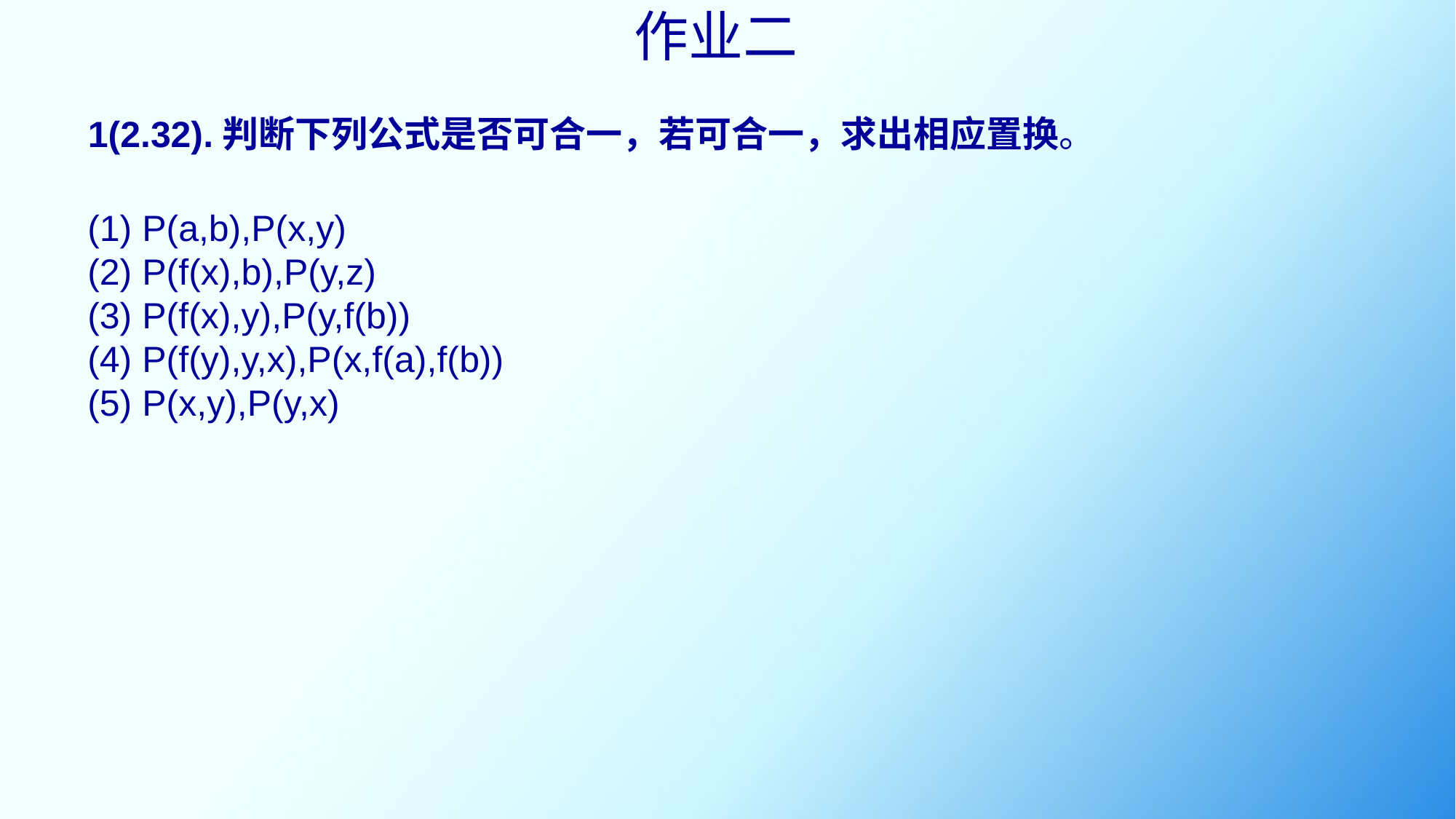

作业二
# 1(2.32).判断下列公式是否可合一，若可合一，求出相应置换。
P(a,b),P(x,y)
P(f(x),b),P(y,z)
P(f(x),y),P(y,f(b))
P(f(y),y,x),P(x,f(a),f(b))
P(x,y),P(y,x)